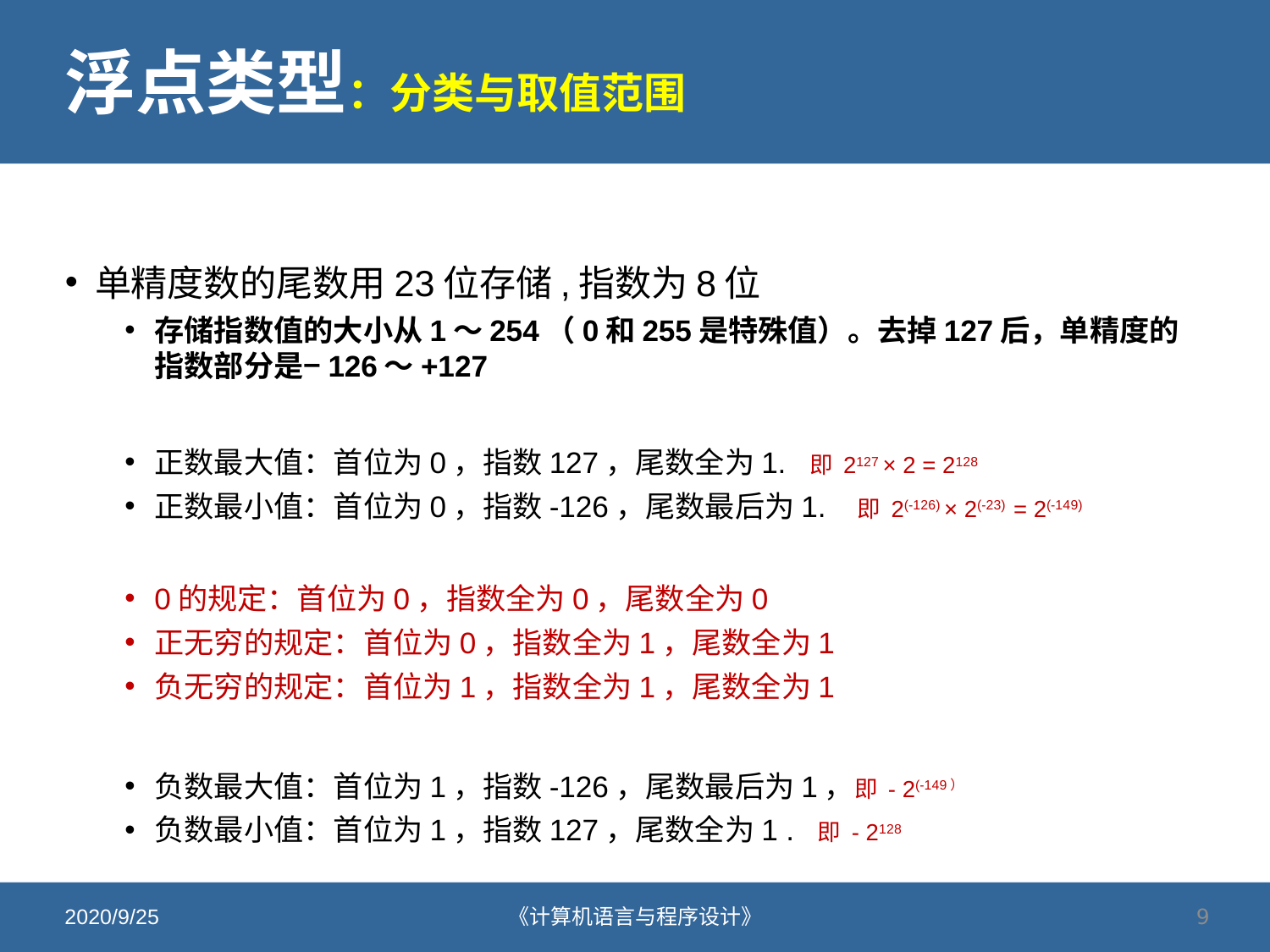

# 浮点类型：分类与取值范围
单精度数的尾数用23位存储,指数为8位
存储指数值的大小从1～254（0和255是特殊值）。去掉127后，单精度的指数部分是−126～+127

正数最大值：首位为0，指数127，尾数全为1.  即 2127 × 2 = 2128
正数最小值：首位为0，指数-126，尾数最后为1.   即 2(-126) × 2(-23)  = 2(-149)

0的规定：首位为0，指数全为0，尾数全为0
正无穷的规定：首位为0，指数全为1，尾数全为1
负无穷的规定：首位为1，指数全为1，尾数全为1

负数最大值：首位为1，指数-126，尾数最后为1，即 - 2(-149）
负数最小值：首位为1，指数127，尾数全为1 .  即 - 2128

2020/9/25
《计算机语言与程序设计》
9